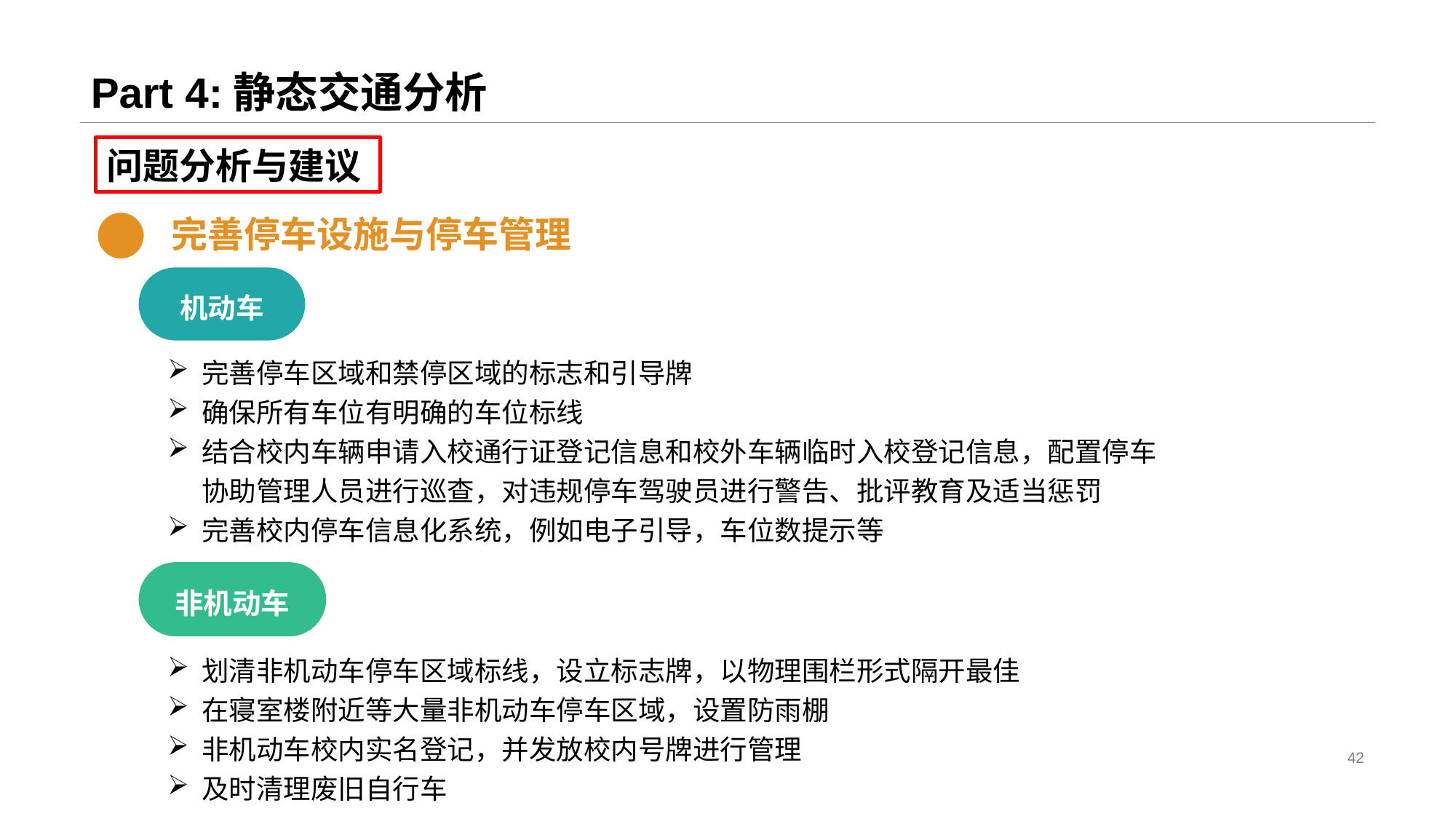

Part 4:静态交通分析
问题分析与建议

完善停车设施与停车管理
机动车
完善停车区域和禁停区域的标志和引导牌
确保所有车位有明确的车位标线
结合校内车辆申请入校通行证登记信息和校外车辆临时入校登记信息，配置停车协助管理人员进行巡查，对违规停车驾驶员进行警告、批评教育及适当惩罚
完善校内停车信息化系统，例如电子引导，车位数提示等

非机动车
划清非机动车停车区域标线，设立标志牌，以物理围栏形式隔开最佳
在寝室楼附近等大量非机动车停车区域，设置防雨棚
非机动车校内实名登记，并发放校内号牌进行管理
及时清理废旧自行车
42